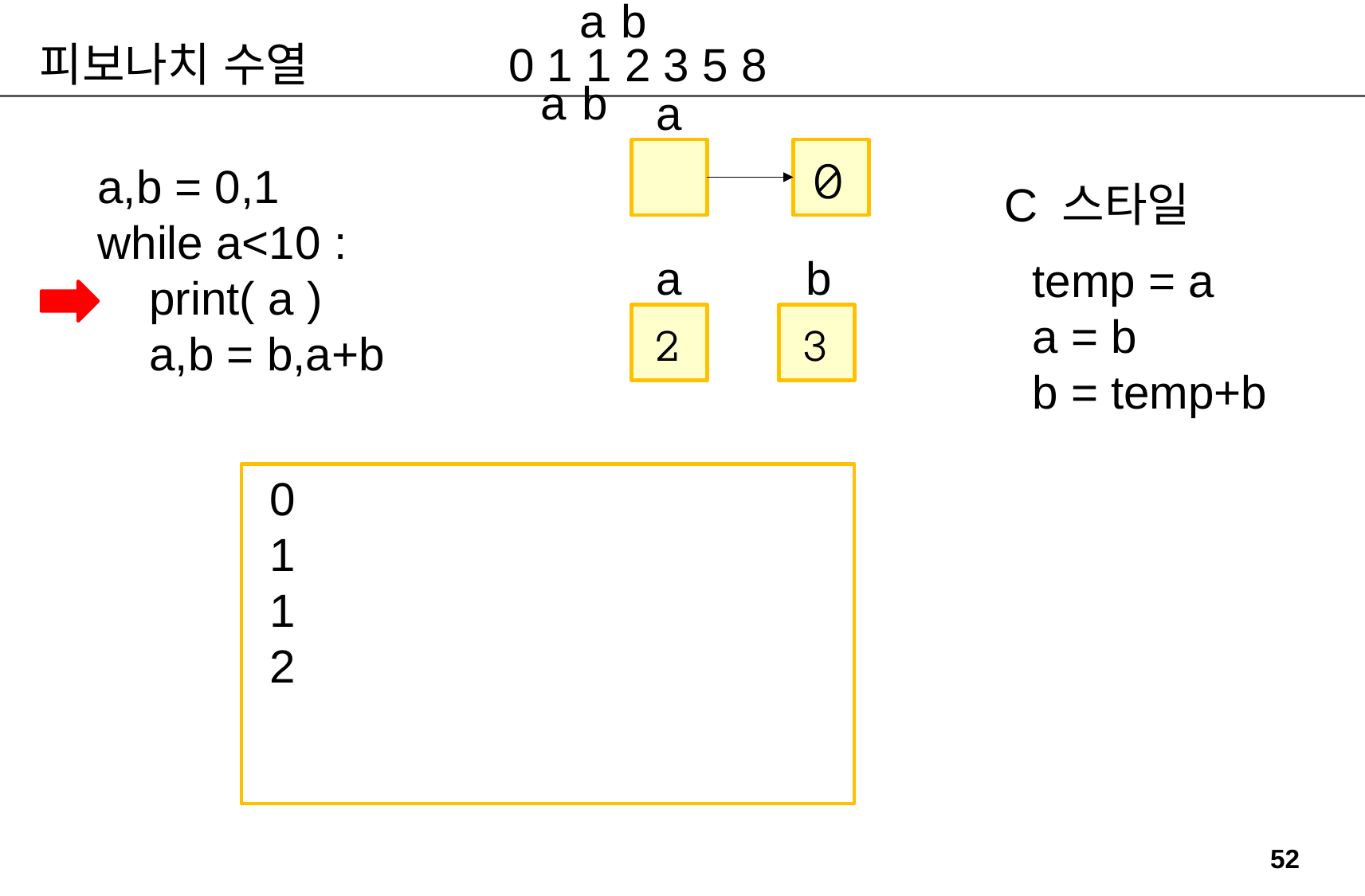

a
b
피보나치 수열
0 1 1 2 3 5 8
a
b
a

0
a,b = 0,1
while a<10 :
    print( a )
    a,b = b,a+b
C 스타일
a
b
temp = a
a = b
b = temp+b

2
3
0
1
1
2